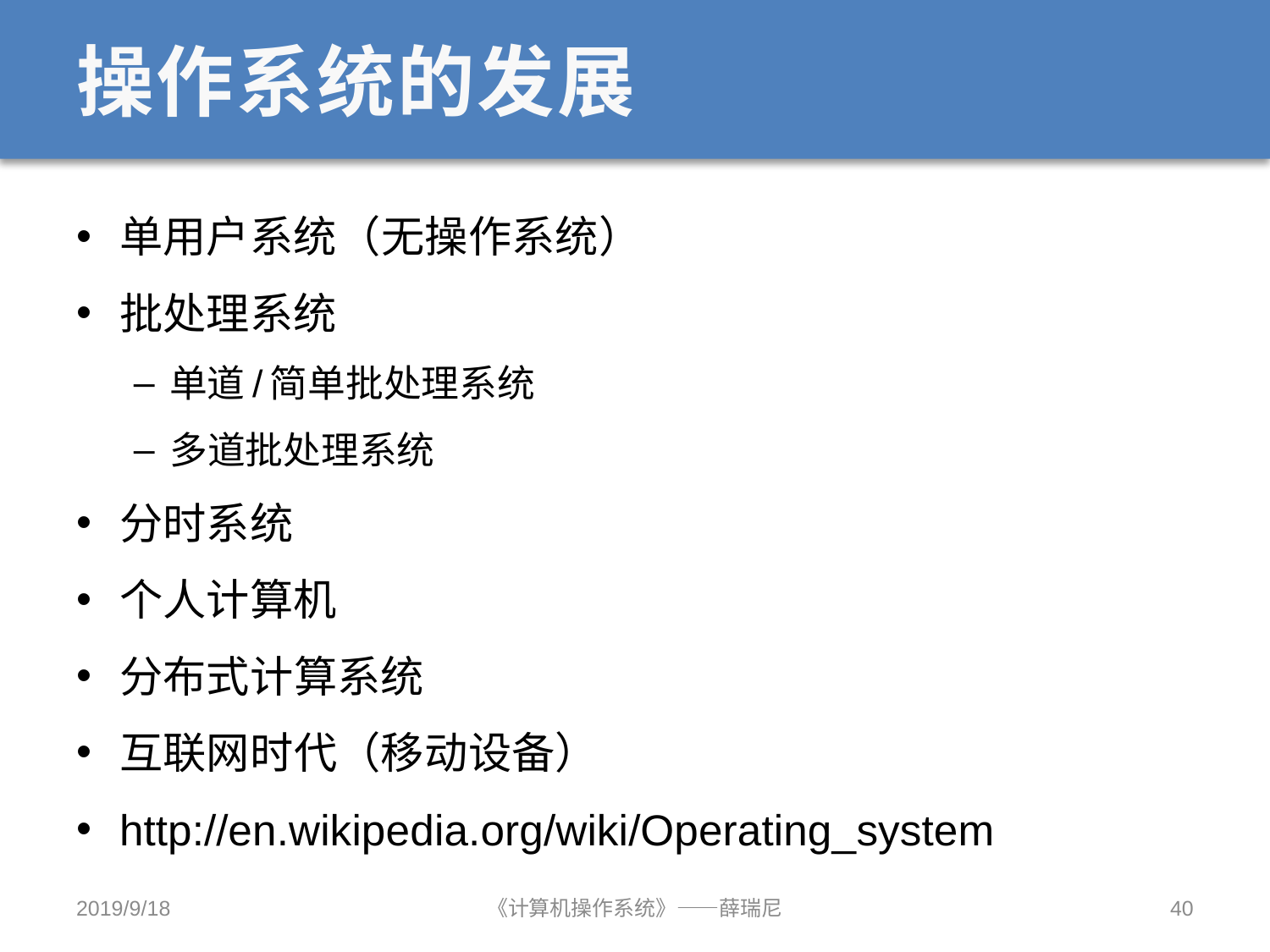

# 操作系统的发展
单用户系统（无操作系统）
批处理系统
单道/简单批处理系统
多道批处理系统
分时系统
个人计算机
分布式计算系统
互联网时代（移动设备）
http://en.wikipedia.org/wiki/Operating_system

2019/9/18
《计算机操作系统》——薛瑞尼
40